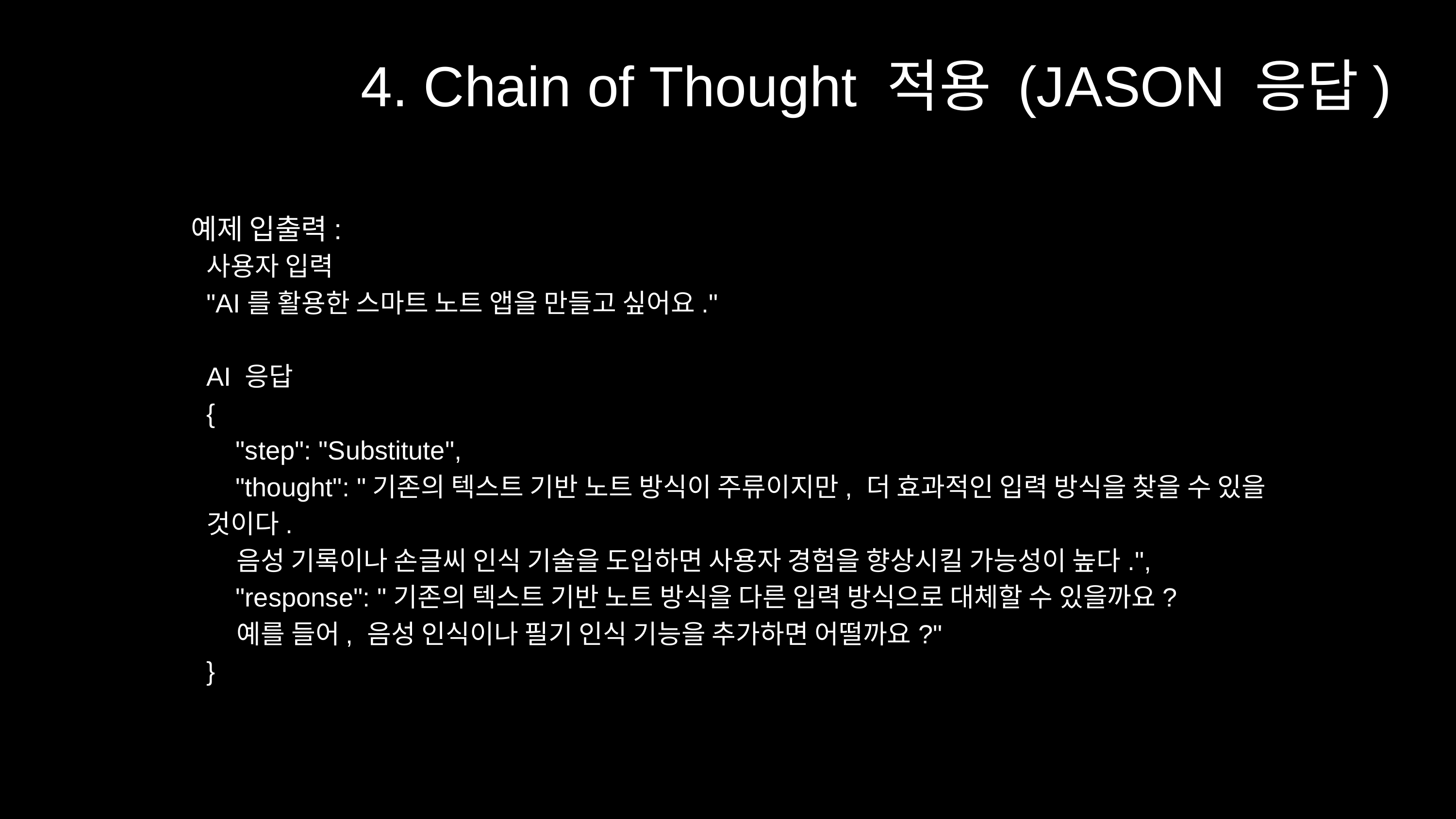

4. Chain of Thought 적용 (JASON 응답)
예제 입출력:
사용자 입력
"AI를 활용한 스마트 노트 앱을 만들고 싶어요."

AI 응답
{
    "step": "Substitute",
    "thought": "기존의 텍스트 기반 노트 방식이 주류이지만, 더 효과적인 입력 방식을 찾을 수 있을 것이다.
    음성 기록이나 손글씨 인식 기술을 도입하면 사용자 경험을 향상시킬 가능성이 높다.",
    "response": "기존의 텍스트 기반 노트 방식을 다른 입력 방식으로 대체할 수 있을까요?
    예를 들어, 음성 인식이나 필기 인식 기능을 추가하면 어떨까요?"
}
www.reallygreatsite.com